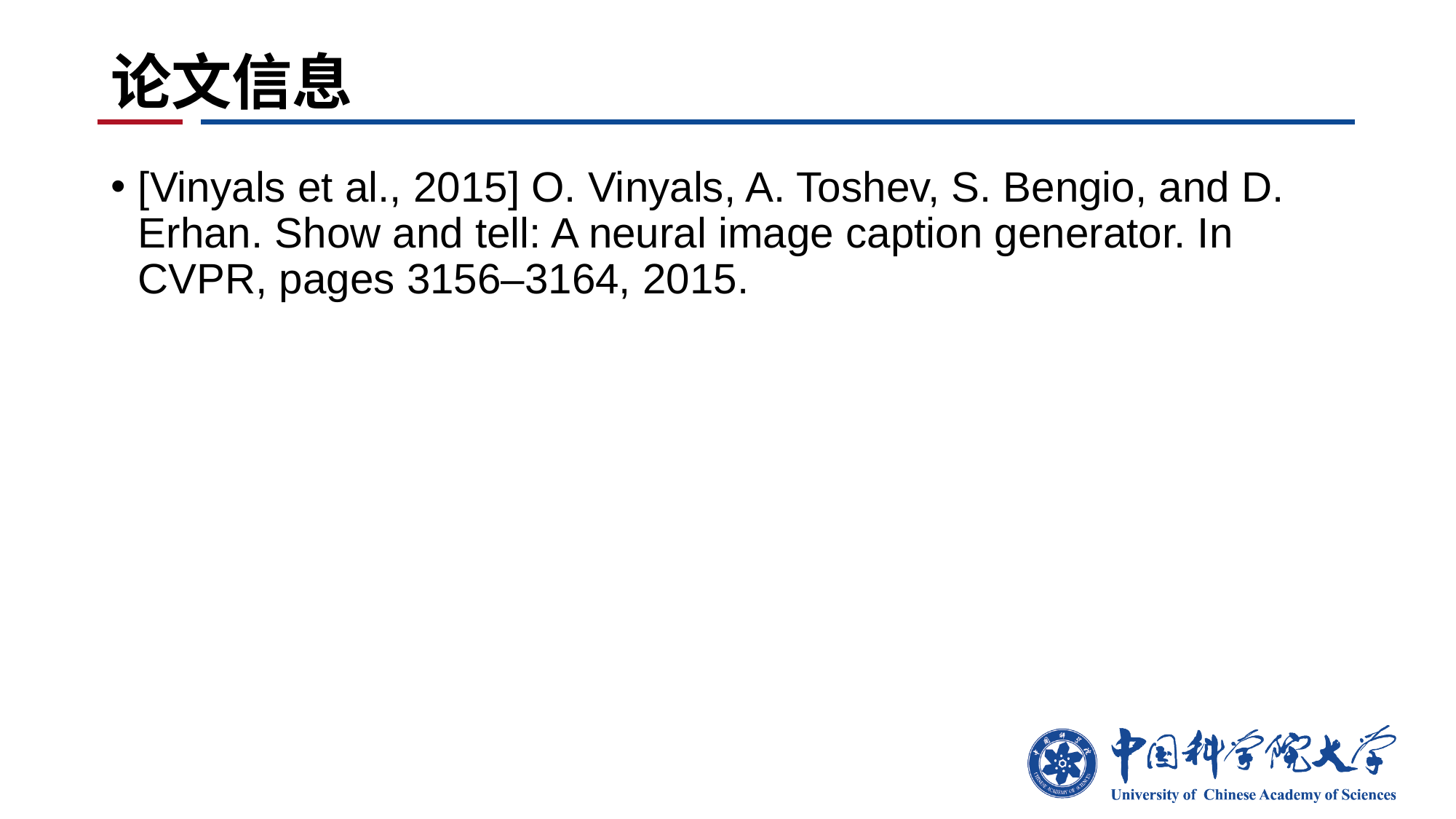

# 论文信息
[Vinyals et al., 2015] O. Vinyals, A. Toshev, S. Bengio, and D. Erhan. Show and tell: A neural image caption generator. In CVPR, pages 3156–3164, 2015.